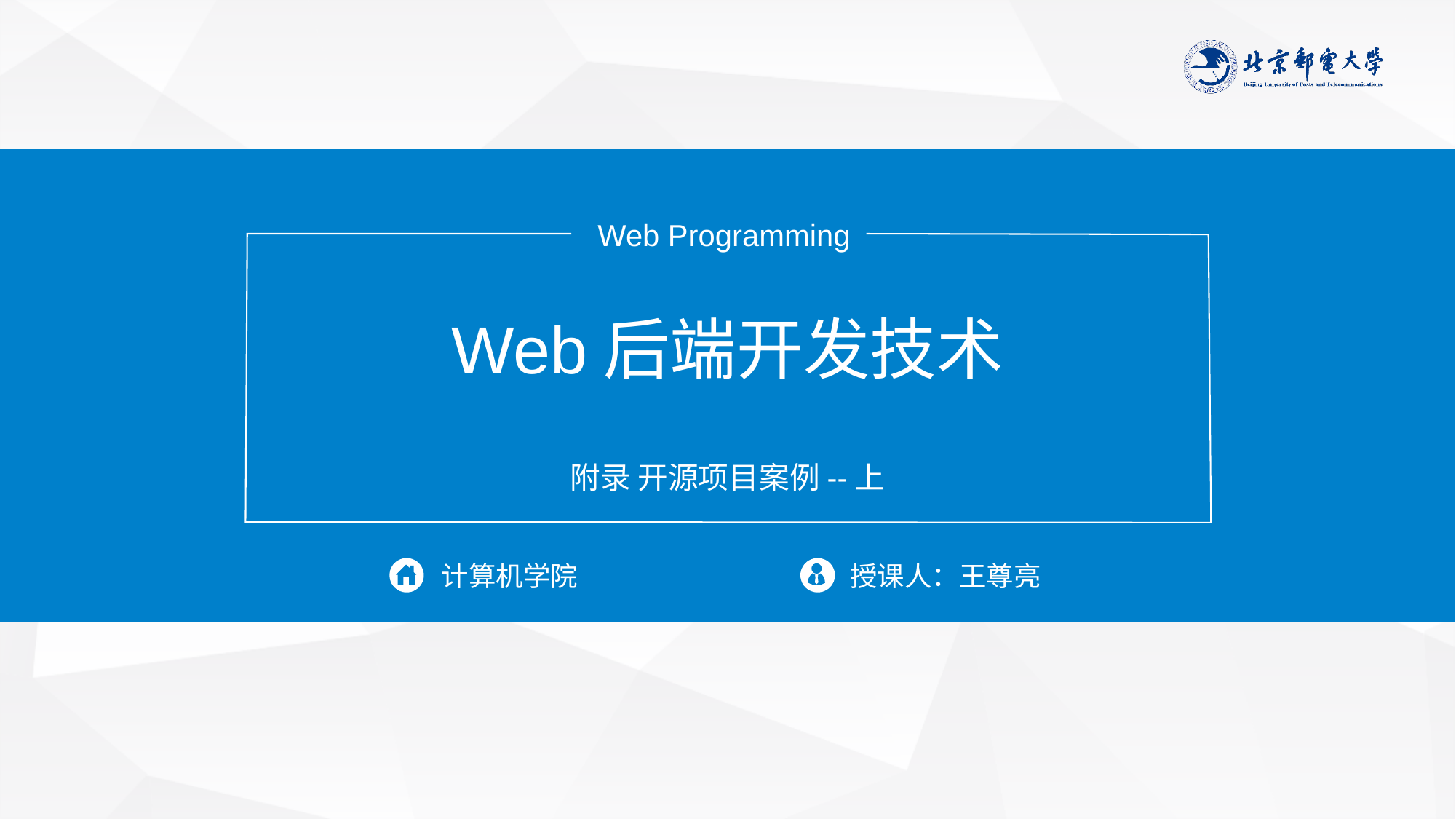

Web Programming

Web后端开发技术
附录 开源项目案例--上
计算机学院
授课人：王尊亮